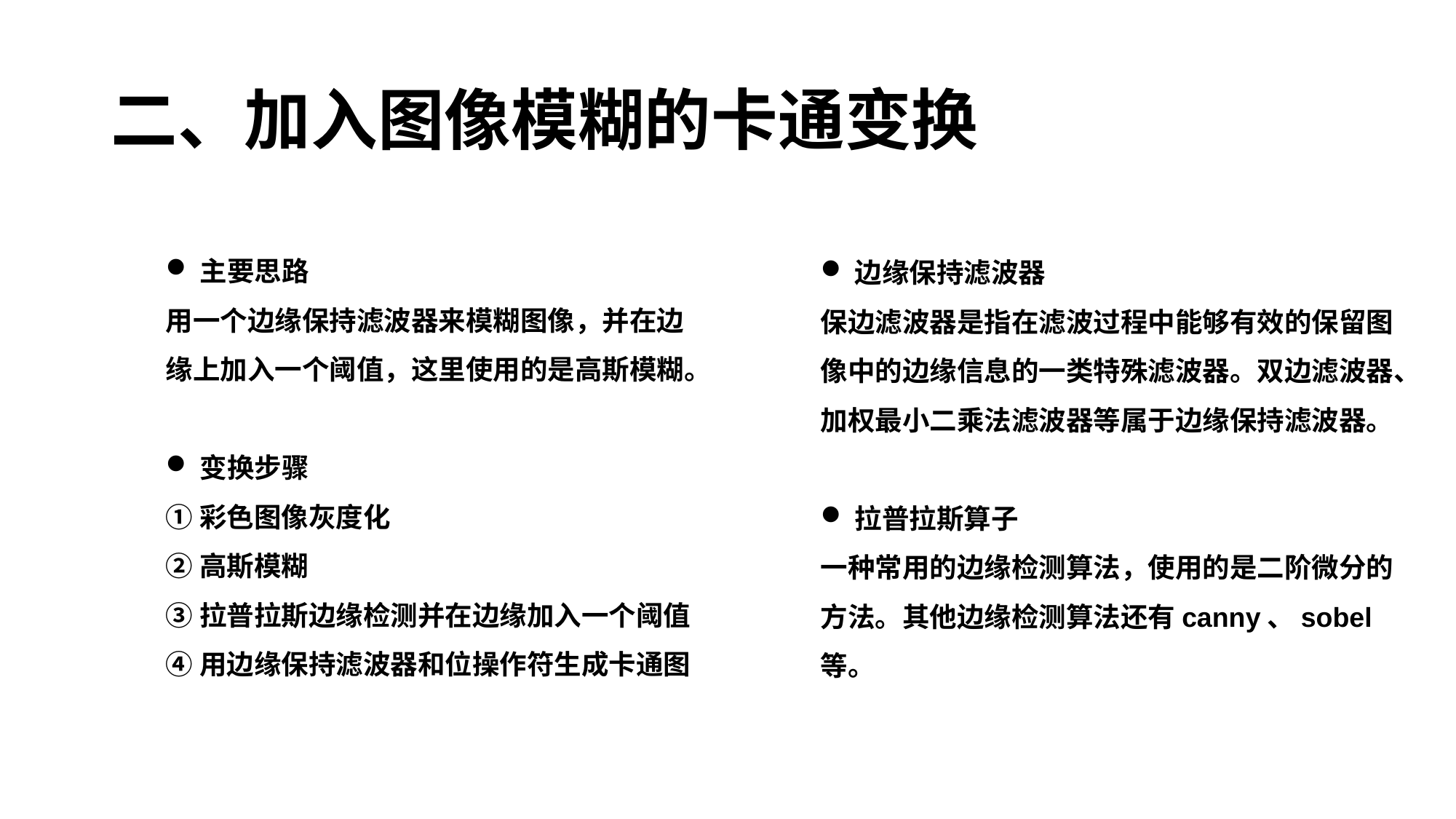

# 二、加入图像模糊的卡通变换
主要思路
用一个边缘保持滤波器来模糊图像，并在边缘上加入一个阈值，这里使用的是高斯模糊。

变换步骤
①彩色图像灰度化
②高斯模糊
③拉普拉斯边缘检测并在边缘加入一个阈值
④用边缘保持滤波器和位操作符生成卡通图
边缘保持滤波器
保边滤波器是指在滤波过程中能够有效的保留图像中的边缘信息的一类特殊滤波器。双边滤波器、加权最小二乘法滤波器等属于边缘保持滤波器。

拉普拉斯算子
一种常用的边缘检测算法，使用的是二阶微分的方法。其他边缘检测算法还有canny、sobel等。